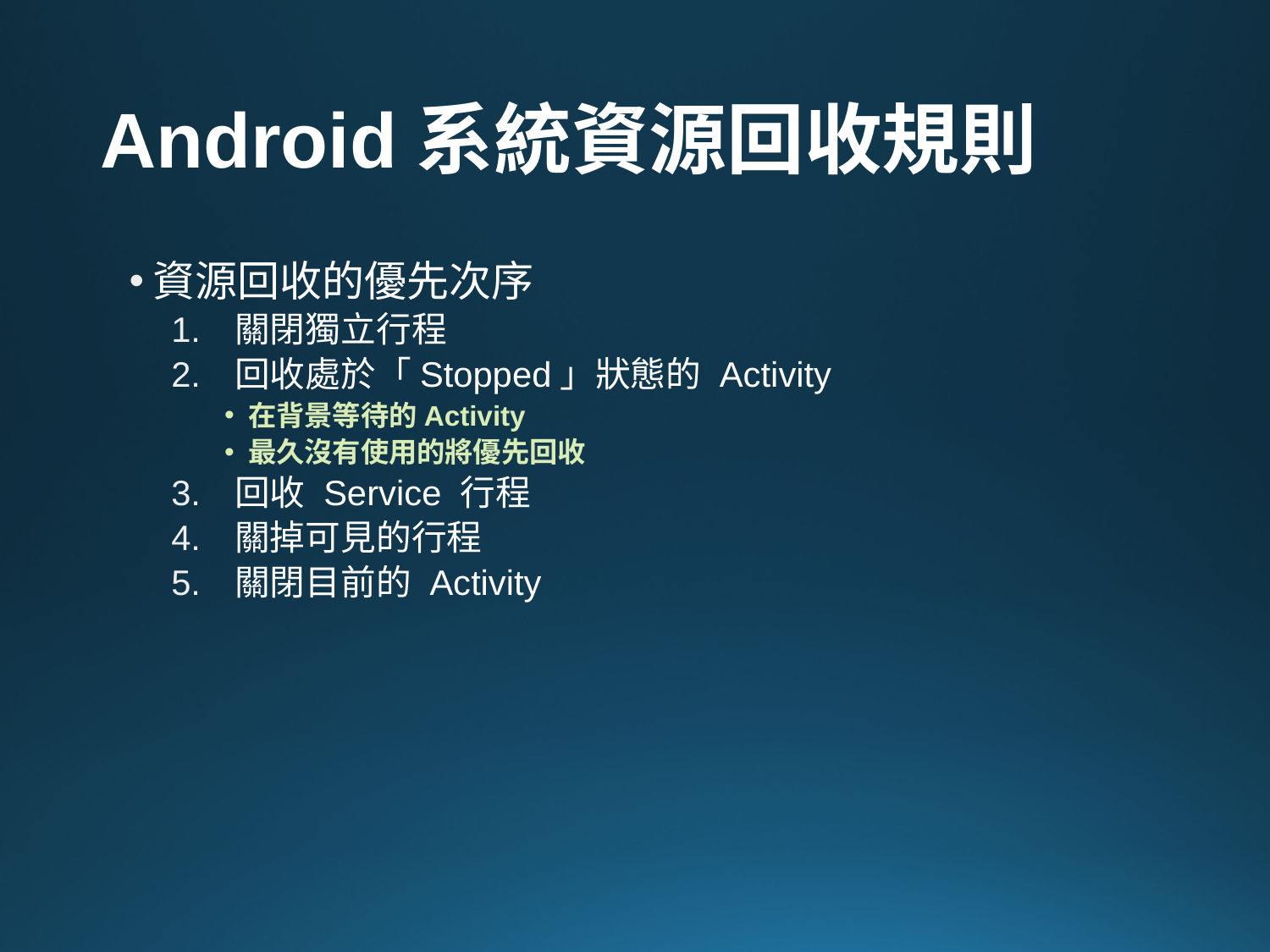

# Android系統資源回收規則
資源回收的優先次序
關閉獨立行程
回收處於「Stopped」狀態的 Activity
在背景等待的Activity
最久沒有使用的將優先回收
回收 Service 行程
關掉可見的行程
關閉目前的 Activity